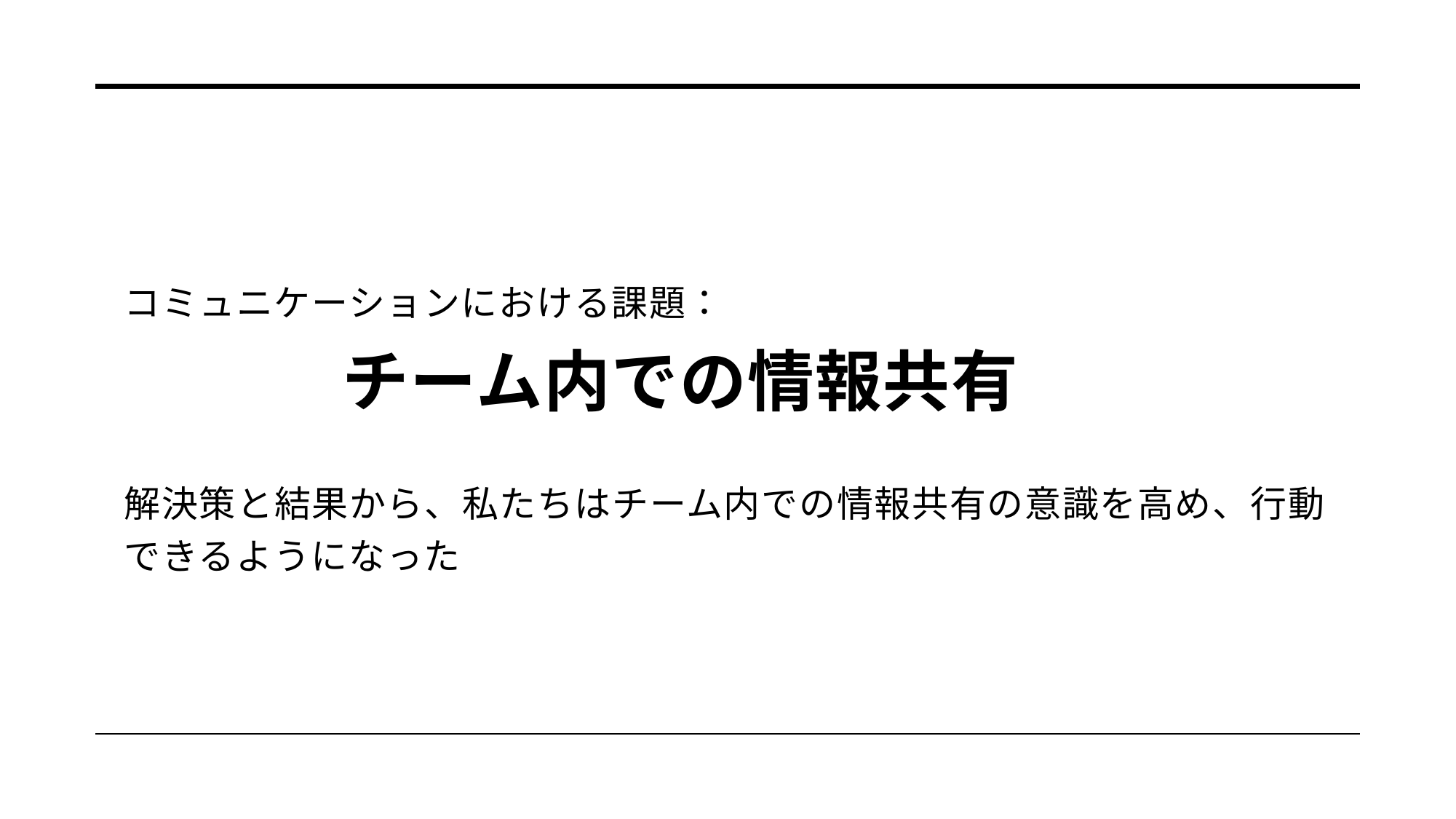

コミュニケーションにおける課題：
		チーム内での情報共有

解決策と結果から、私たちはチーム内での情報共有の意識を高め、行動できるようになった